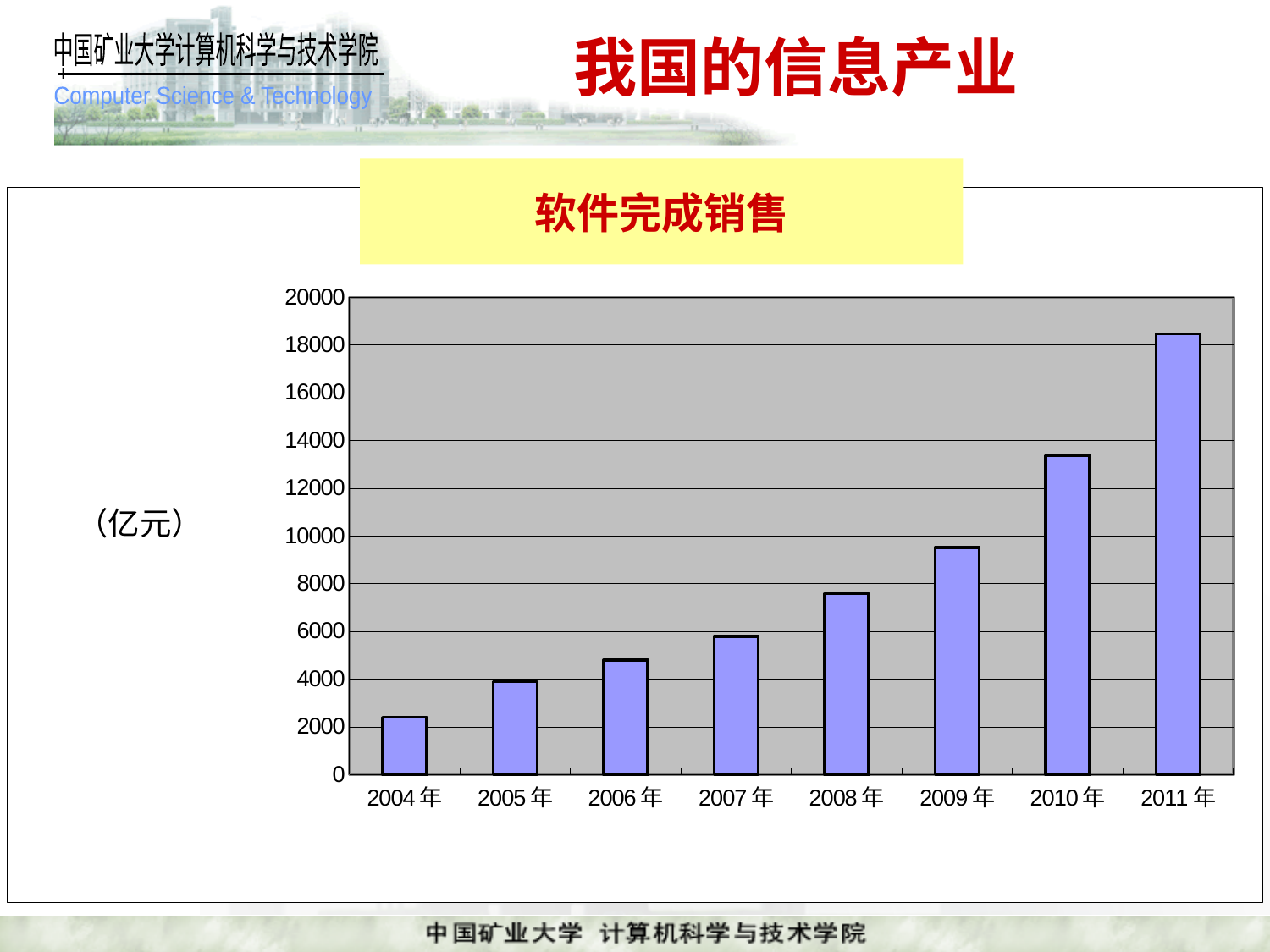

# 我国的信息产业
软件完成销售

### Chart:

| Category | 软件产业完成销售 |
|---|---|
| 2004年 | 2404.0 |
| 2005年 | 3900.0 |
| 2006年 | 4801.0 |
| 2007年 | 5800.0 |
| 2008年 | 7572.0 |
| 2009年 | 9513.0 |
| 2010年 | 13364.0 |
| 2011年 | 18467.0 |
（亿元）

7